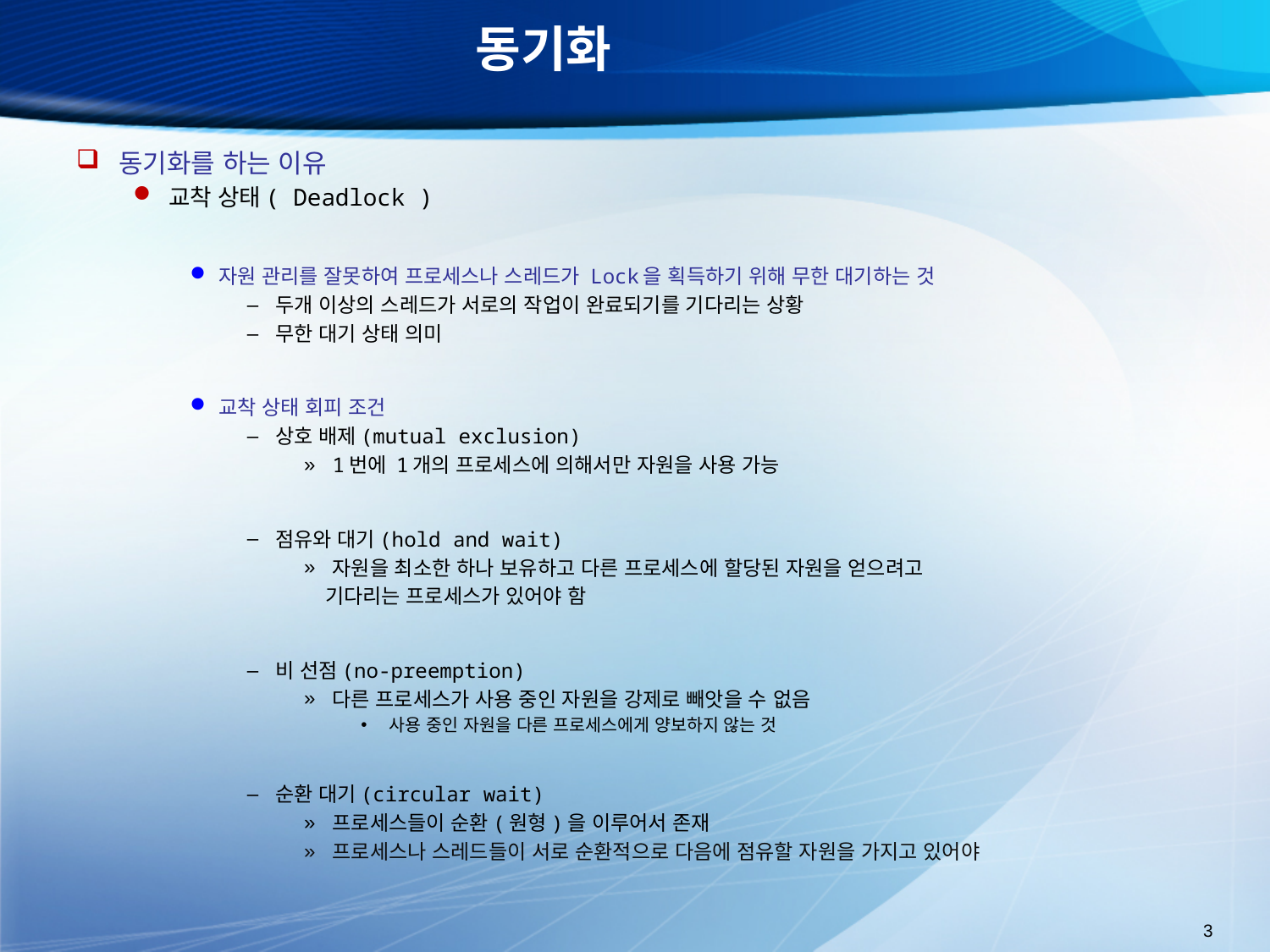

# 동기화
동기화를 하는 이유
교착 상태( Deadlock )

자원 관리를 잘못하여 프로세스나 스레드가 Lock을 획득하기 위해 무한 대기하는 것
두개 이상의 스레드가 서로의 작업이 완료되기를 기다리는 상황
무한 대기 상태 의미

교착 상태 회피 조건
상호 배제(mutual exclusion)
1번에 1개의 프로세스에 의해서만 자원을 사용 가능

점유와 대기(hold and wait)
자원을 최소한 하나 보유하고 다른 프로세스에 할당된 자원을 얻으려고
   기다리는 프로세스가 있어야 함

비 선점(no-preemption)
다른 프로세스가 사용 중인 자원을 강제로 빼앗을 수 없음
사용 중인 자원을 다른 프로세스에게 양보하지 않는 것

순환 대기(circular wait)
프로세스들이 순환(원형)을 이루어서 존재
프로세스나 스레드들이 서로 순환적으로 다음에 점유할 자원을 가지고 있어야